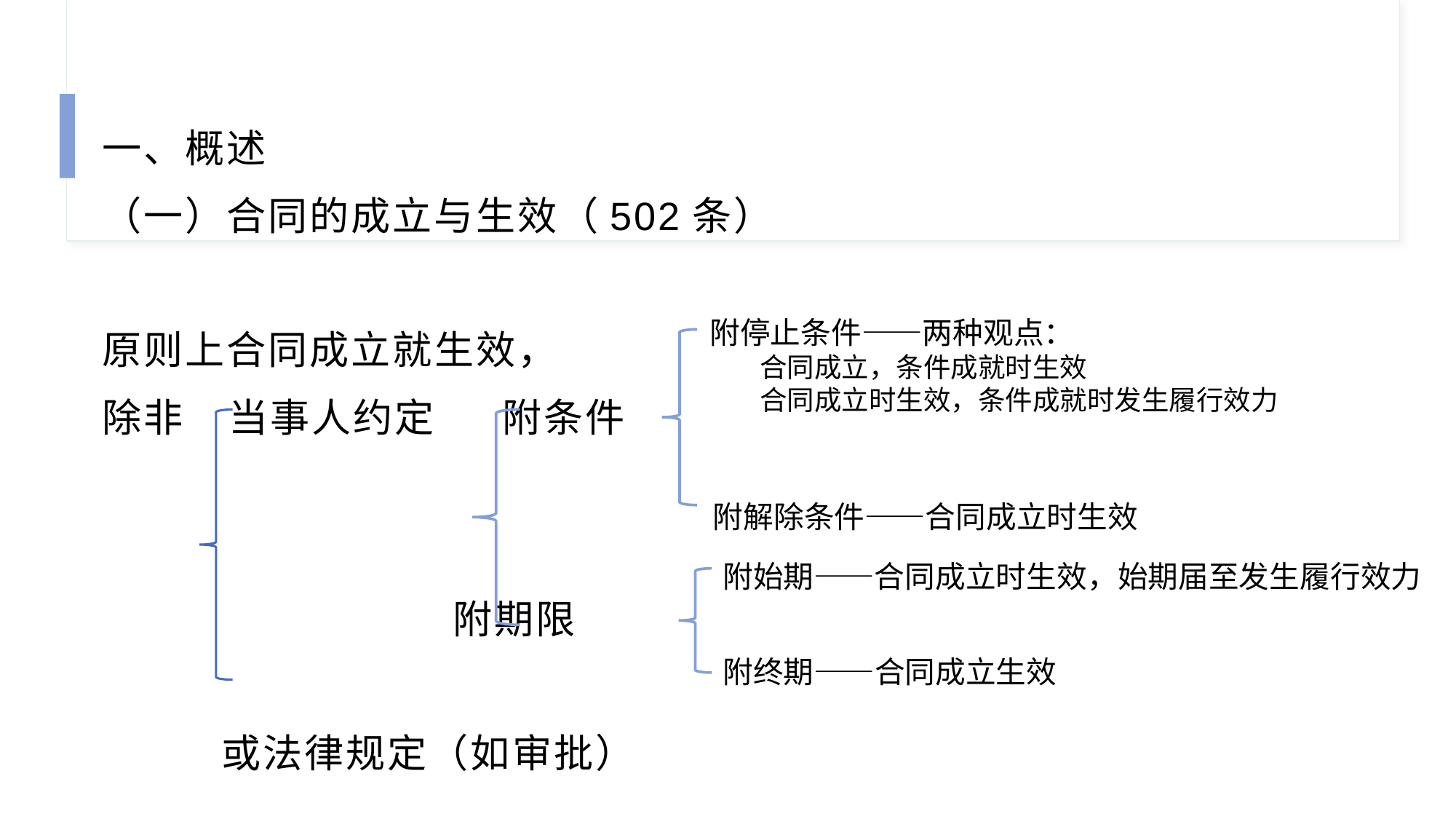

一、概述
（一）合同的成立与生效（502条）

原则上合同成立就生效，
除非    当事人约定      附条件

                               附期限

          或法律规定（如审批）
附停止条件——两种观点：
       合同成立，条件成就时生效
       合同成立时生效，条件成就时发生履行效力

附解除条件——合同成立时生效
附始期——合同成立时生效，始期届至发生履行效力

附终期——合同成立生效